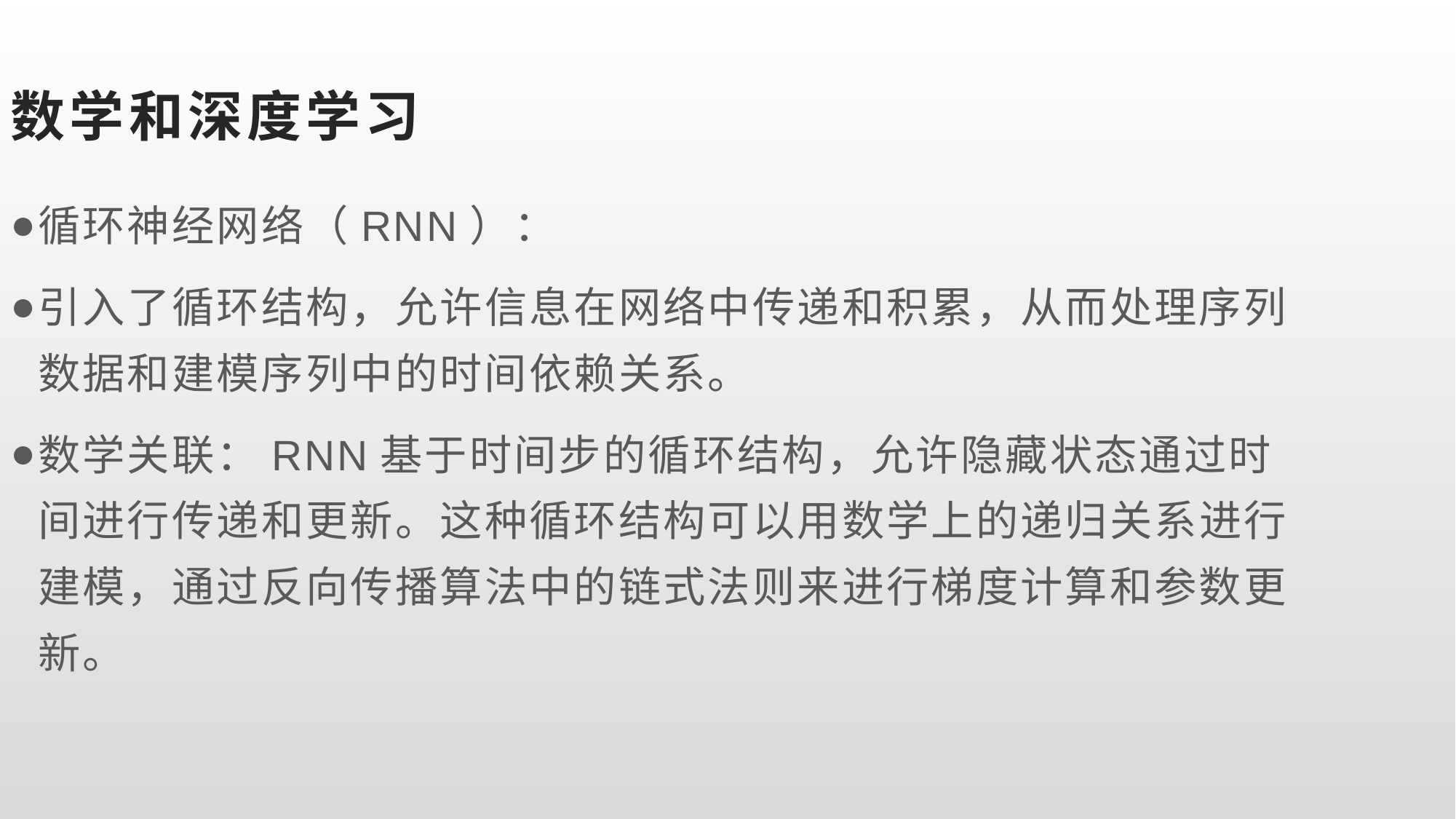

数学和深度学习
循环神经网络（RNN）：
引入了循环结构，允许信息在网络中传递和积累，从而处理序列数据和建模序列中的时间依赖关系。
数学关联：RNN基于时间步的循环结构，允许隐藏状态通过时间进行传递和更新。这种循环结构可以用数学上的递归关系进行建模，通过反向传播算法中的链式法则来进行梯度计算和参数更新。